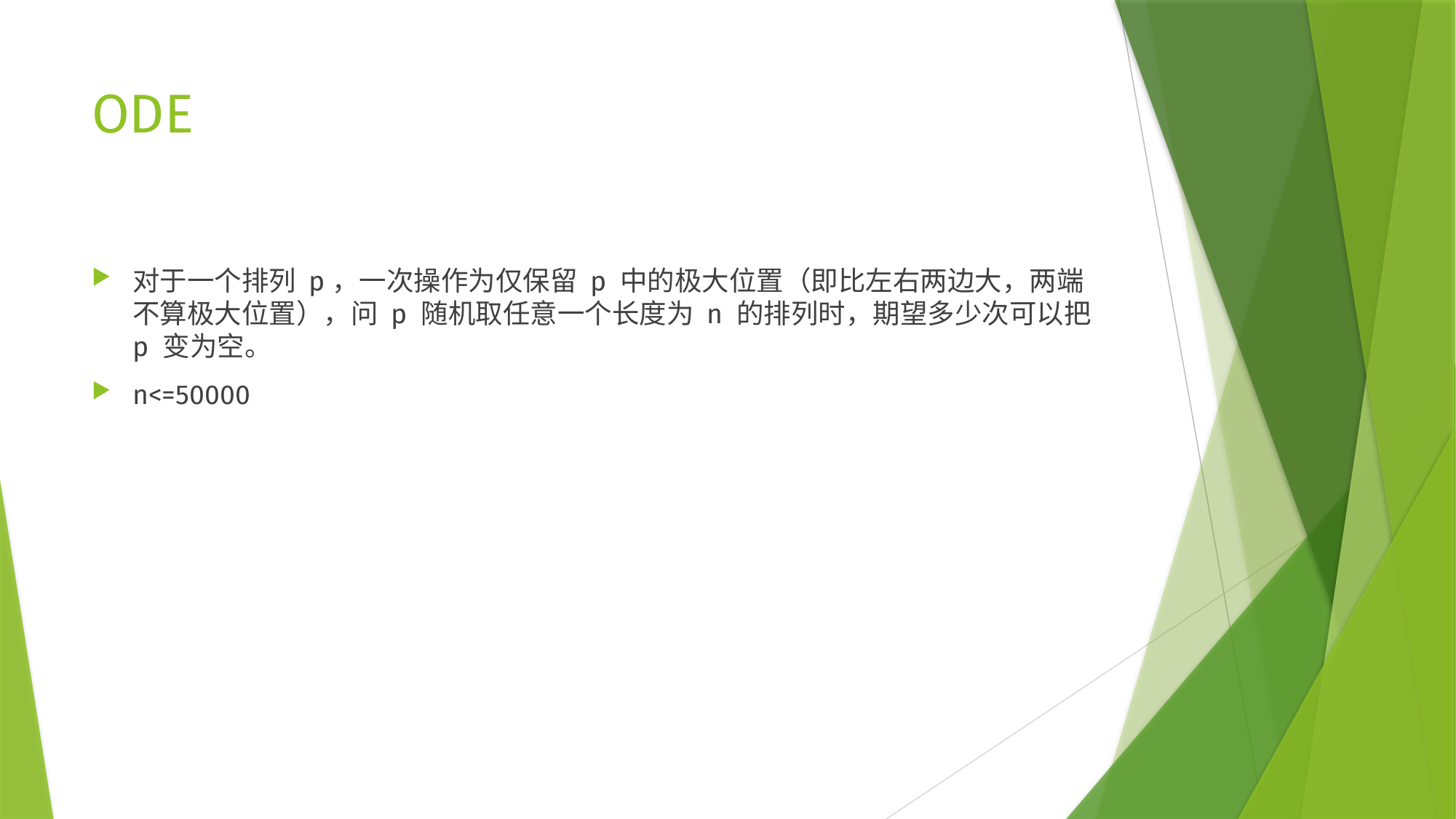

# ODE
对于一个排列 p，一次操作为仅保留 p 中的极大位置（即比左右两边大，两端不算极大位置），问 p 随机取任意一个长度为 n 的排列时，期望多少次可以把 p 变为空。
n<=50000